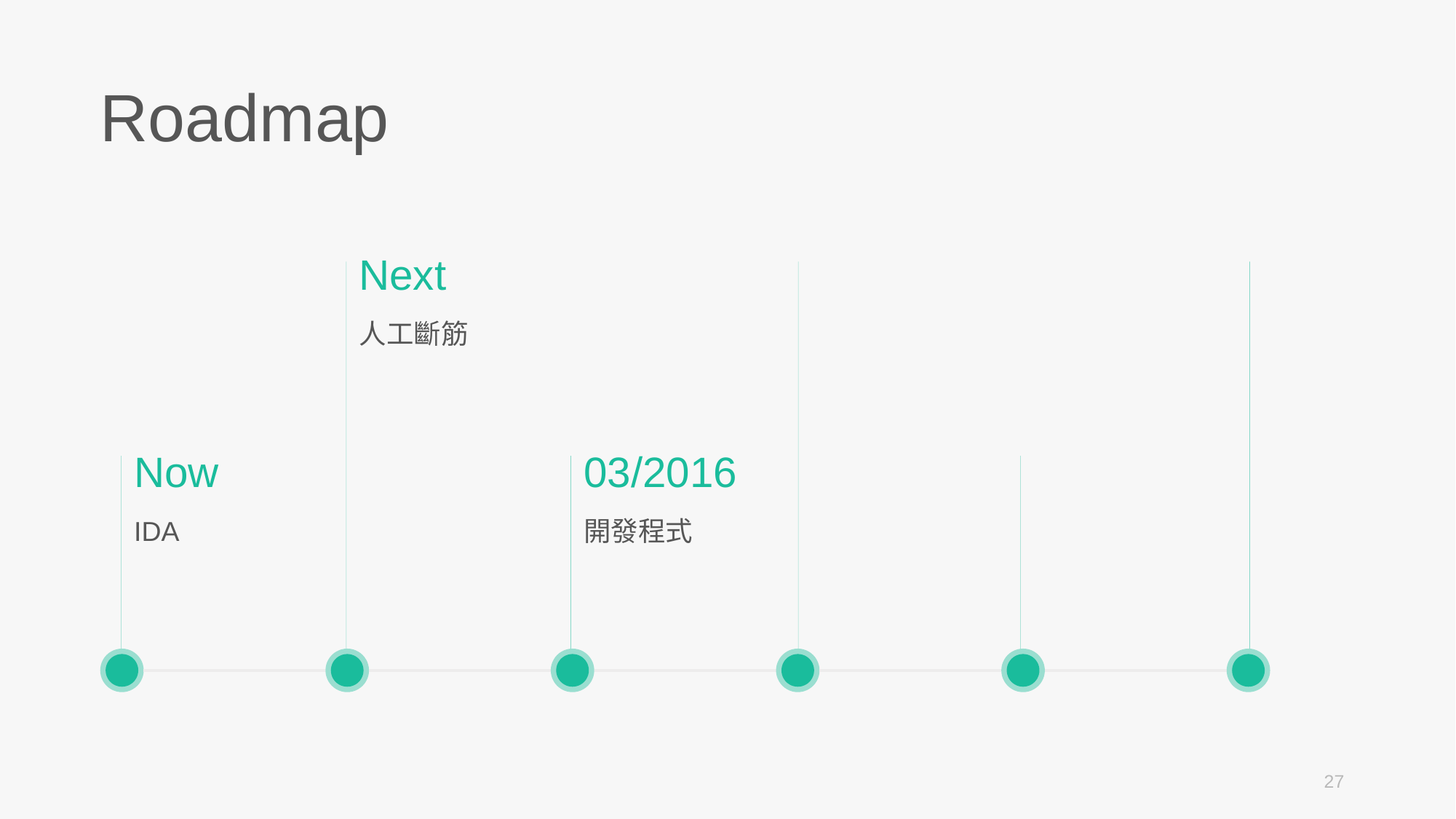

Roadmap
Next
人工斷筋
Now
03/2016
IDA
開發程式

27